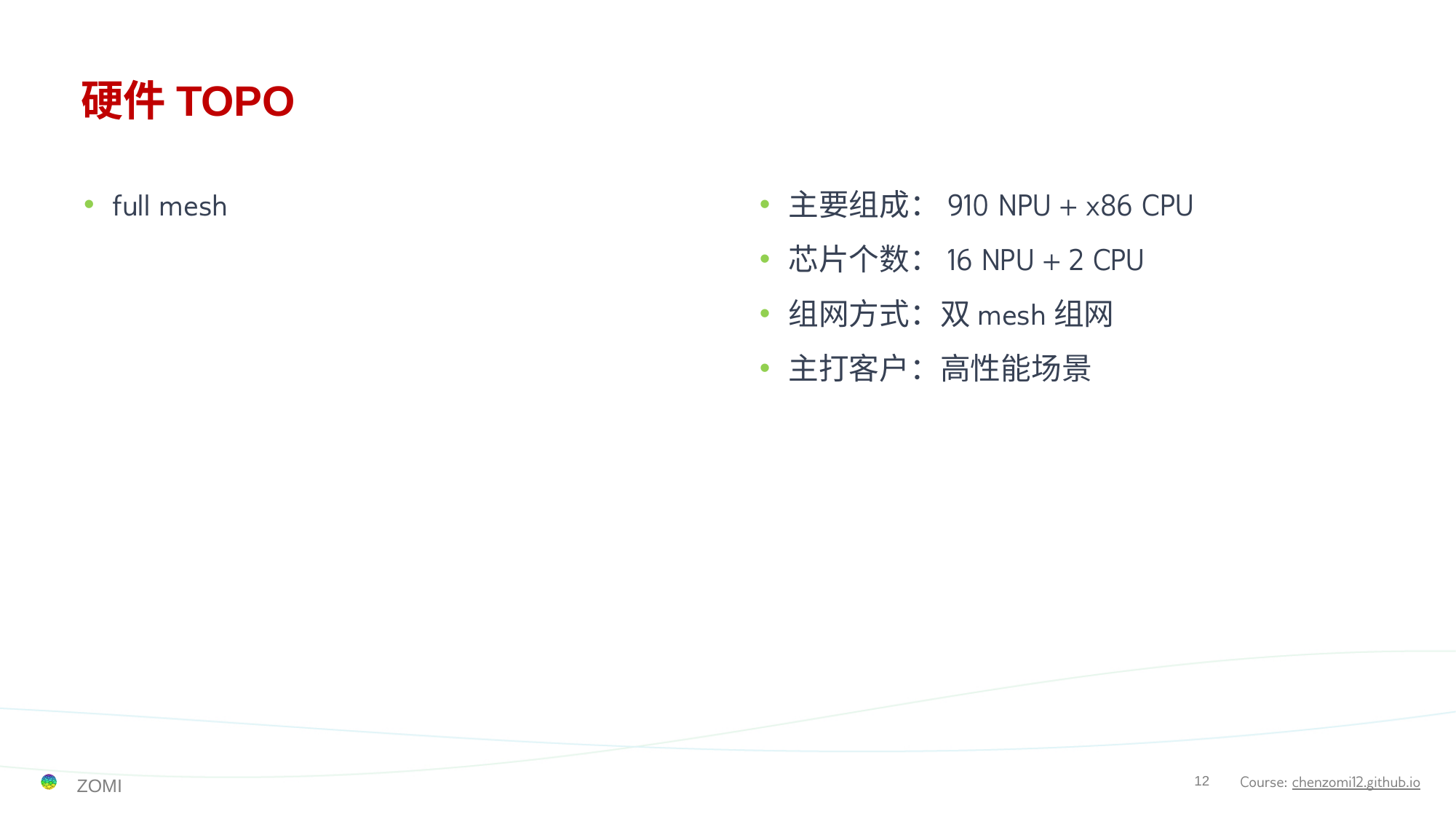

# 硬件TOPO
full mesh
主要组成：910 NPU + x86 CPU
芯片个数：16 NPU + 2 CPU
组网方式：双mesh组网
主打客户：高性能场景